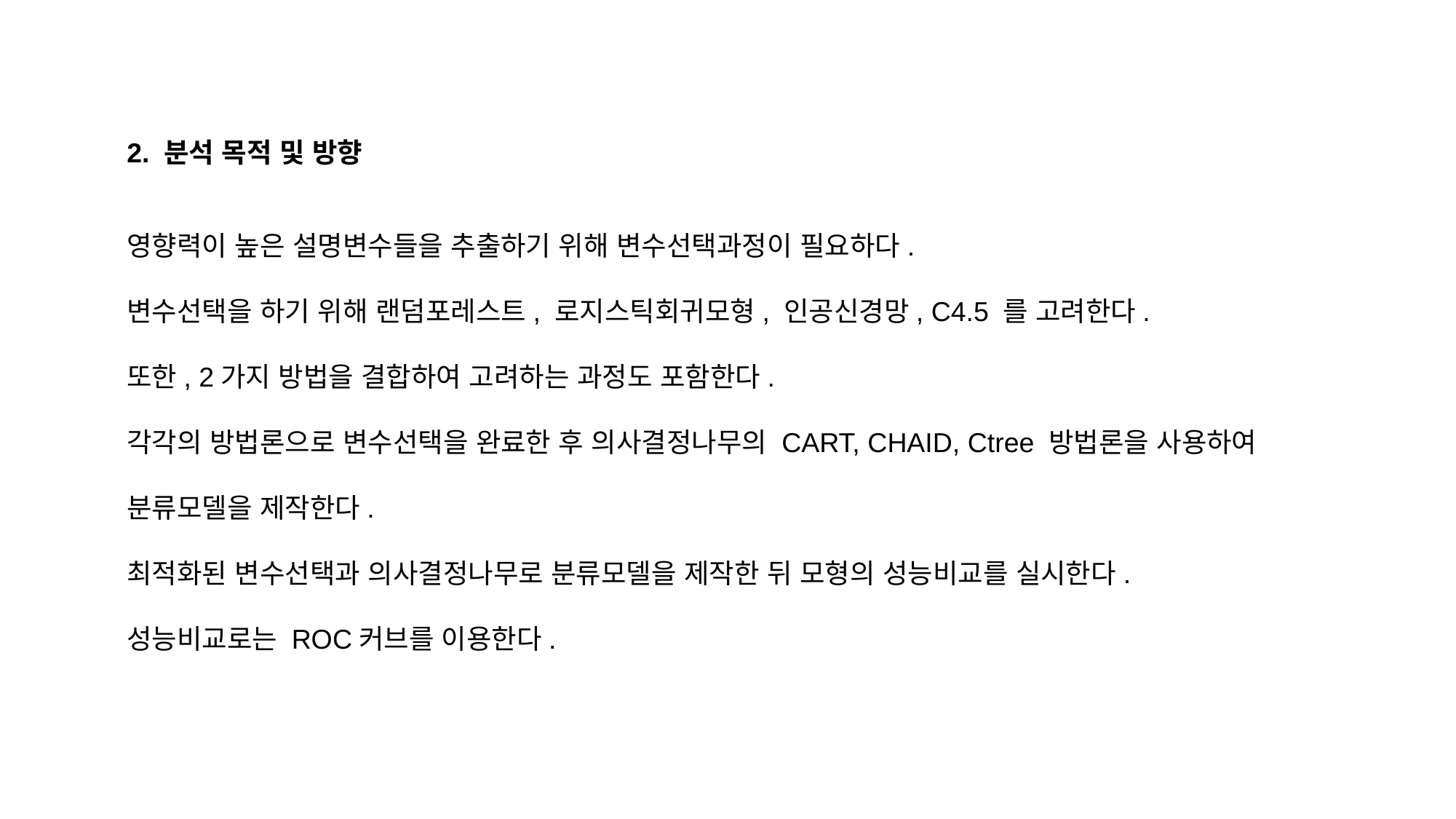

2. 분석 목적 및 방향
영향력이 높은 설명변수들을 추출하기 위해 변수선택과정이 필요하다.

변수선택을 하기 위해 랜덤포레스트, 로지스틱회귀모형, 인공신경망, C4.5 를 고려한다.

또한, 2가지 방법을 결합하여 고려하는 과정도 포함한다.

각각의 방법론으로 변수선택을 완료한 후 의사결정나무의 CART, CHAID, Ctree 방법론을 사용하여

분류모델을 제작한다.

최적화된 변수선택과 의사결정나무로 분류모델을 제작한 뒤 모형의 성능비교를 실시한다.

성능비교로는 ROC커브를 이용한다.